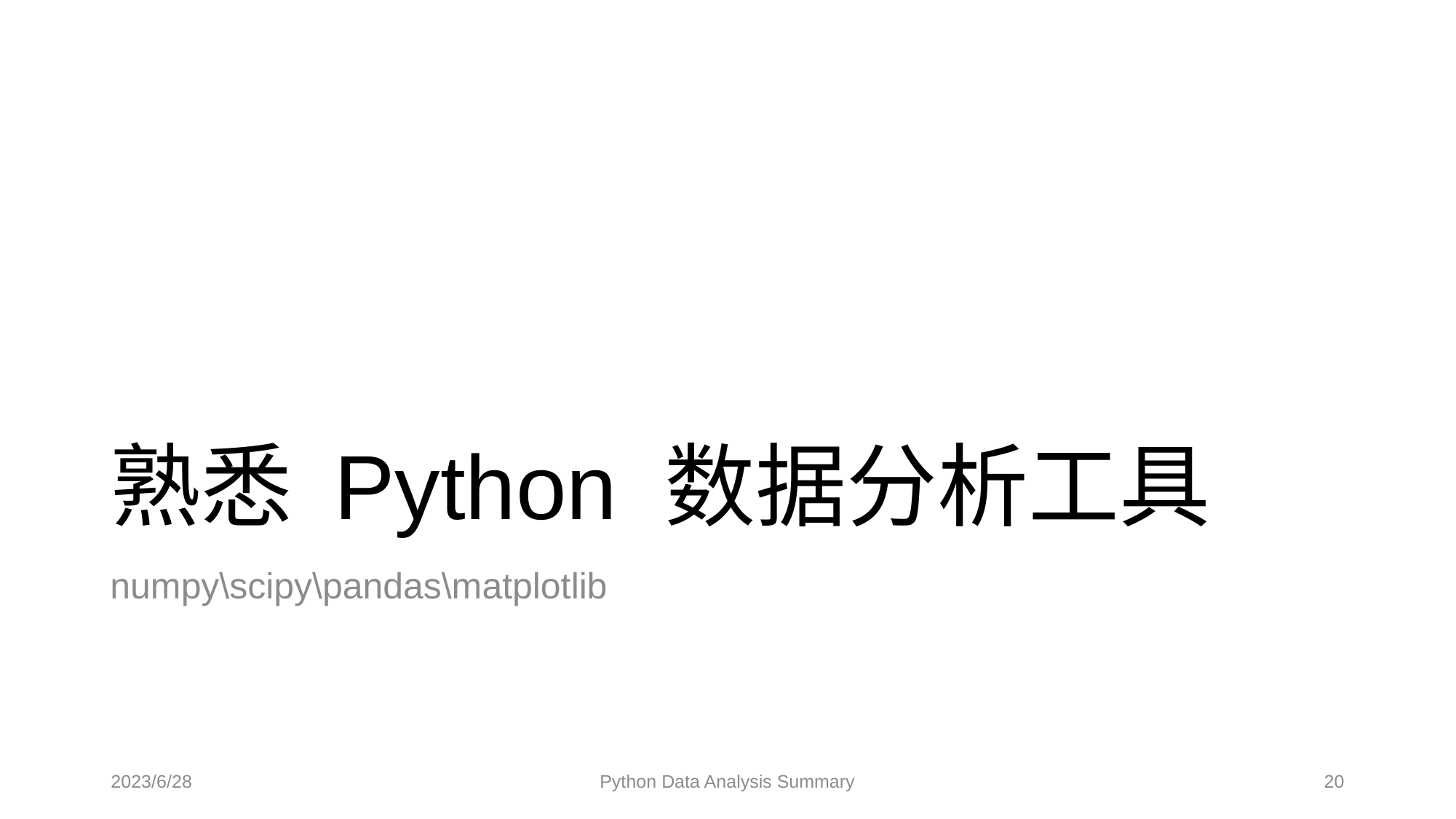

# 熟悉 Python 数据分析工具
numpy\scipy\pandas\matplotlib
2023/6/28
Python Data Analysis Summary
20